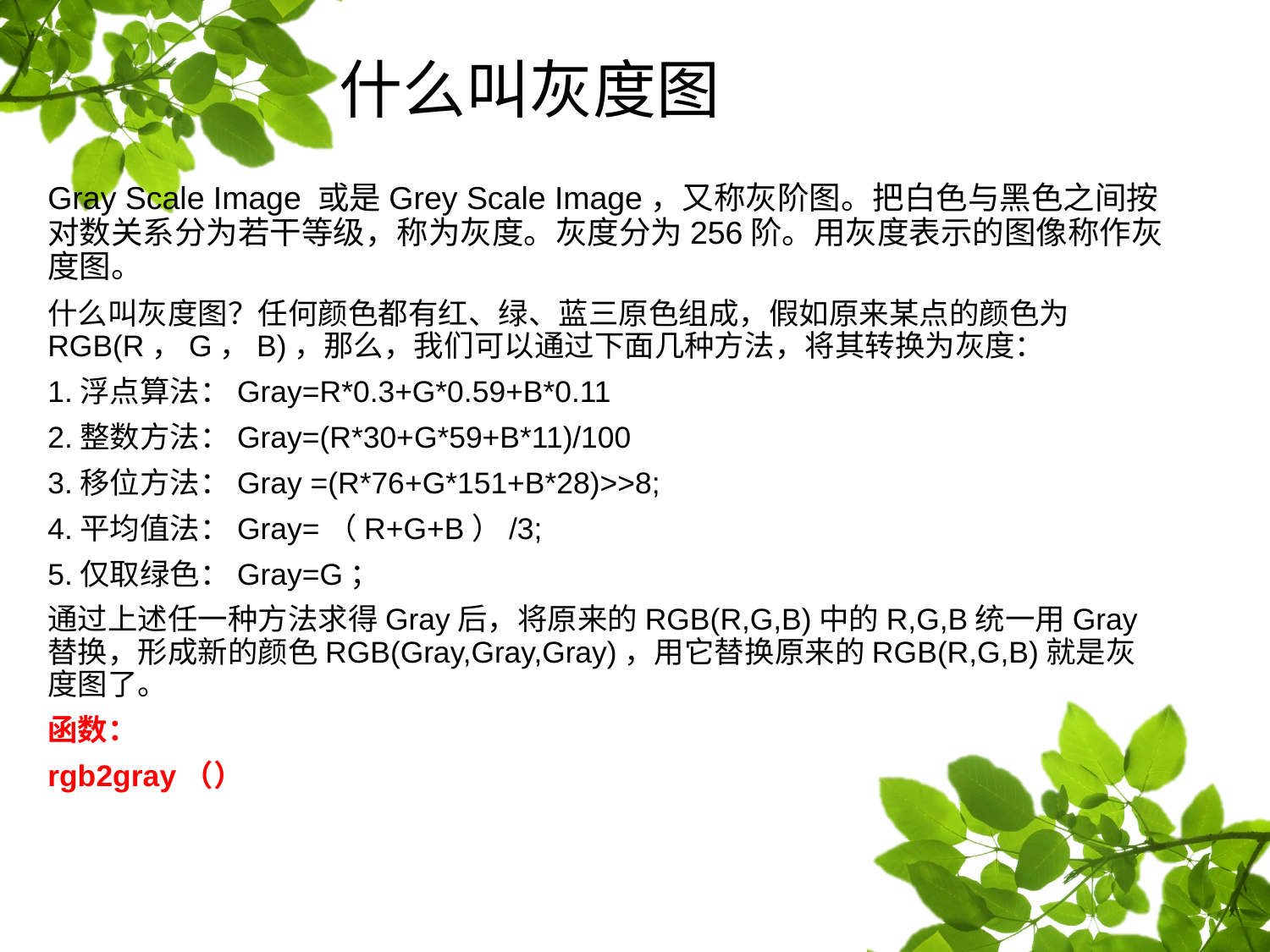

# 什么叫灰度图
Gray Scale Image 或是Grey Scale Image，又称灰阶图。把白色与黑色之间按对数关系分为若干等级，称为灰度。灰度分为256阶。用灰度表示的图像称作灰度图。
什么叫灰度图？任何颜色都有红、绿、蓝三原色组成，假如原来某点的颜色为RGB(R，G，B)，那么，我们可以通过下面几种方法，将其转换为灰度：
1.浮点算法：Gray=R*0.3+G*0.59+B*0.11
2.整数方法：Gray=(R*30+G*59+B*11)/100
3.移位方法：Gray =(R*76+G*151+B*28)>>8;
4.平均值法：Gray=（R+G+B）/3;
5.仅取绿色：Gray=G；
通过上述任一种方法求得Gray后，将原来的RGB(R,G,B)中的R,G,B统一用Gray替换，形成新的颜色RGB(Gray,Gray,Gray)，用它替换原来的RGB(R,G,B)就是灰度图了。
函数：
rgb2gray（）